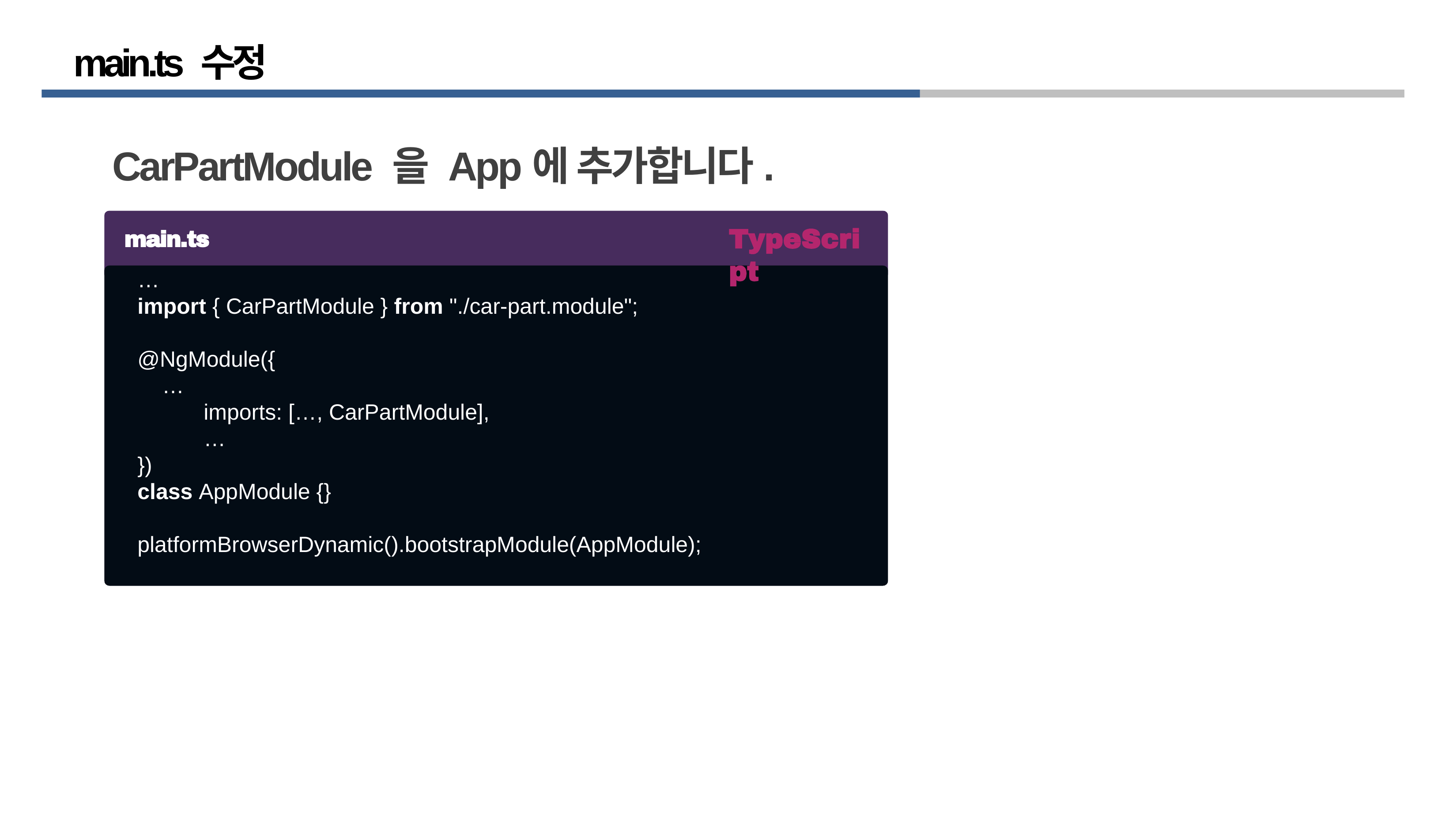

# main.ts 수정
CarPartModule 을 App에 추가합니다.

TypeScript
main.ts
…
import { CarPartModule } from "./car-part.module";
@NgModule({
    …
	imports: […, CarPartModule],
	…
})
class AppModule {}
platformBrowserDynamic().bootstrapModule(AppModule);